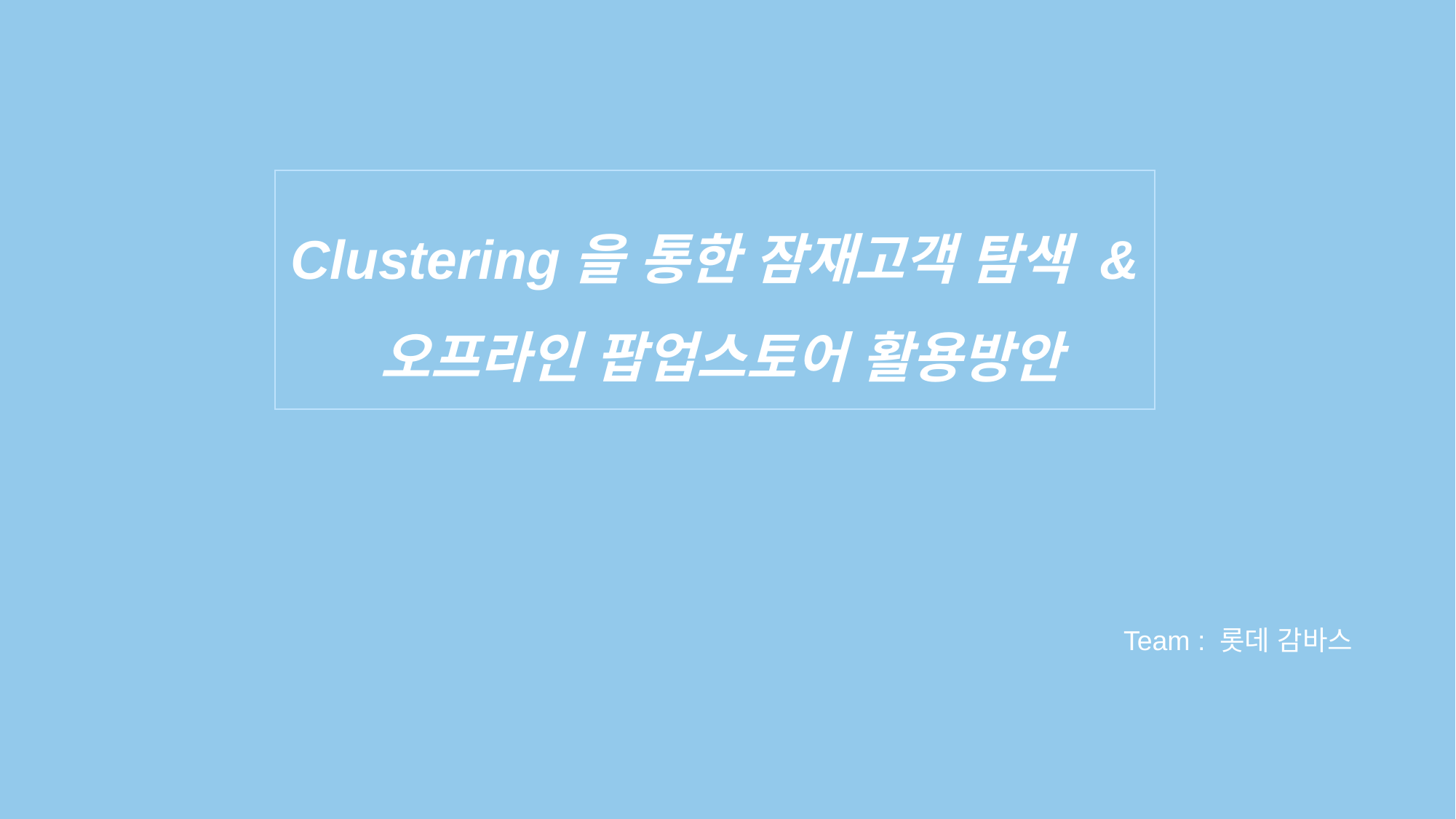

Clustering을 통한 잠재고객 탐색 &  오프라인 팝업스토어 활용방안
Team : 롯데 감바스